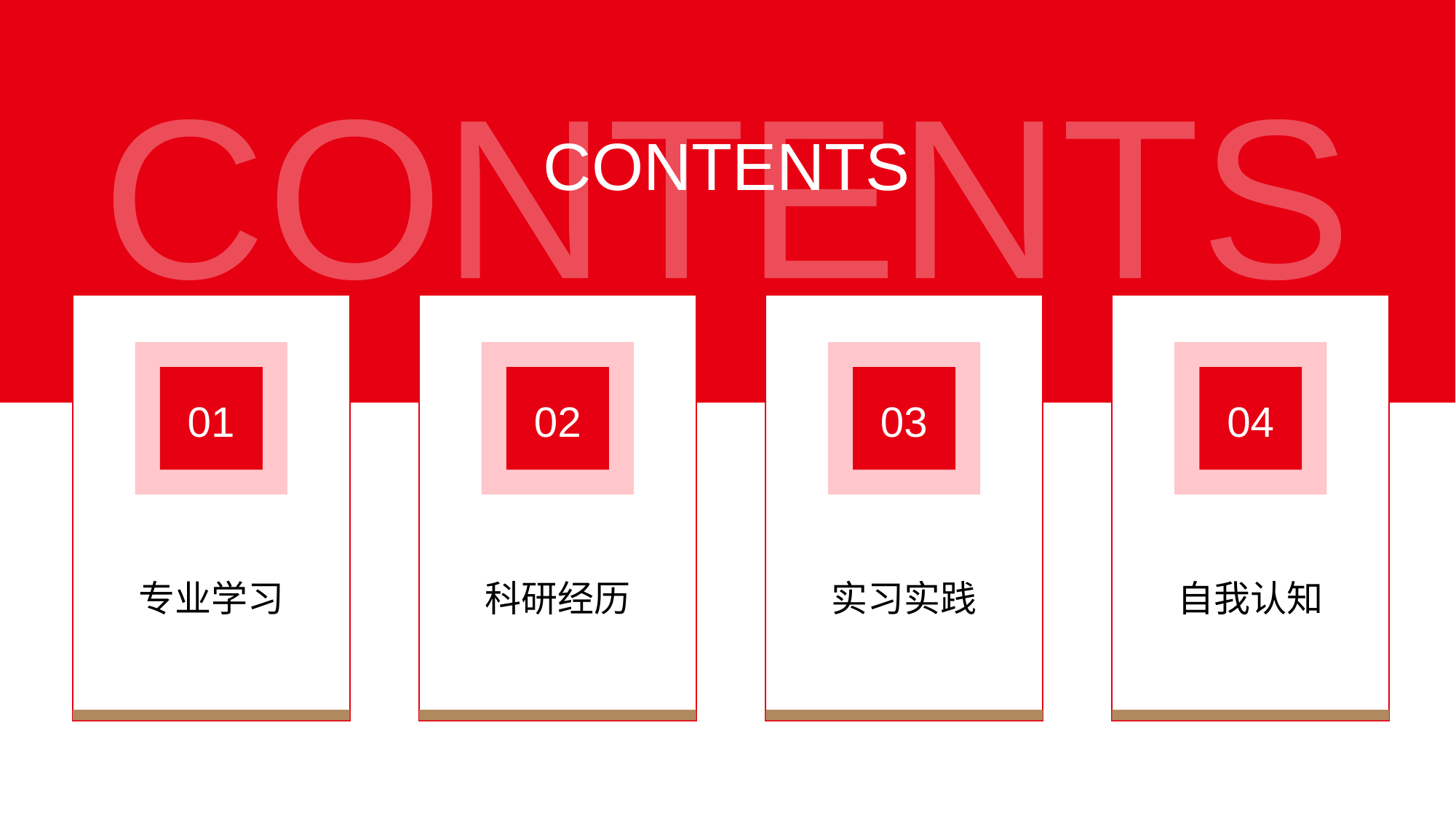

CONTENTS
CONTENTS

01
专业学习

02
科研经历

03
实习实践

04
自我认知